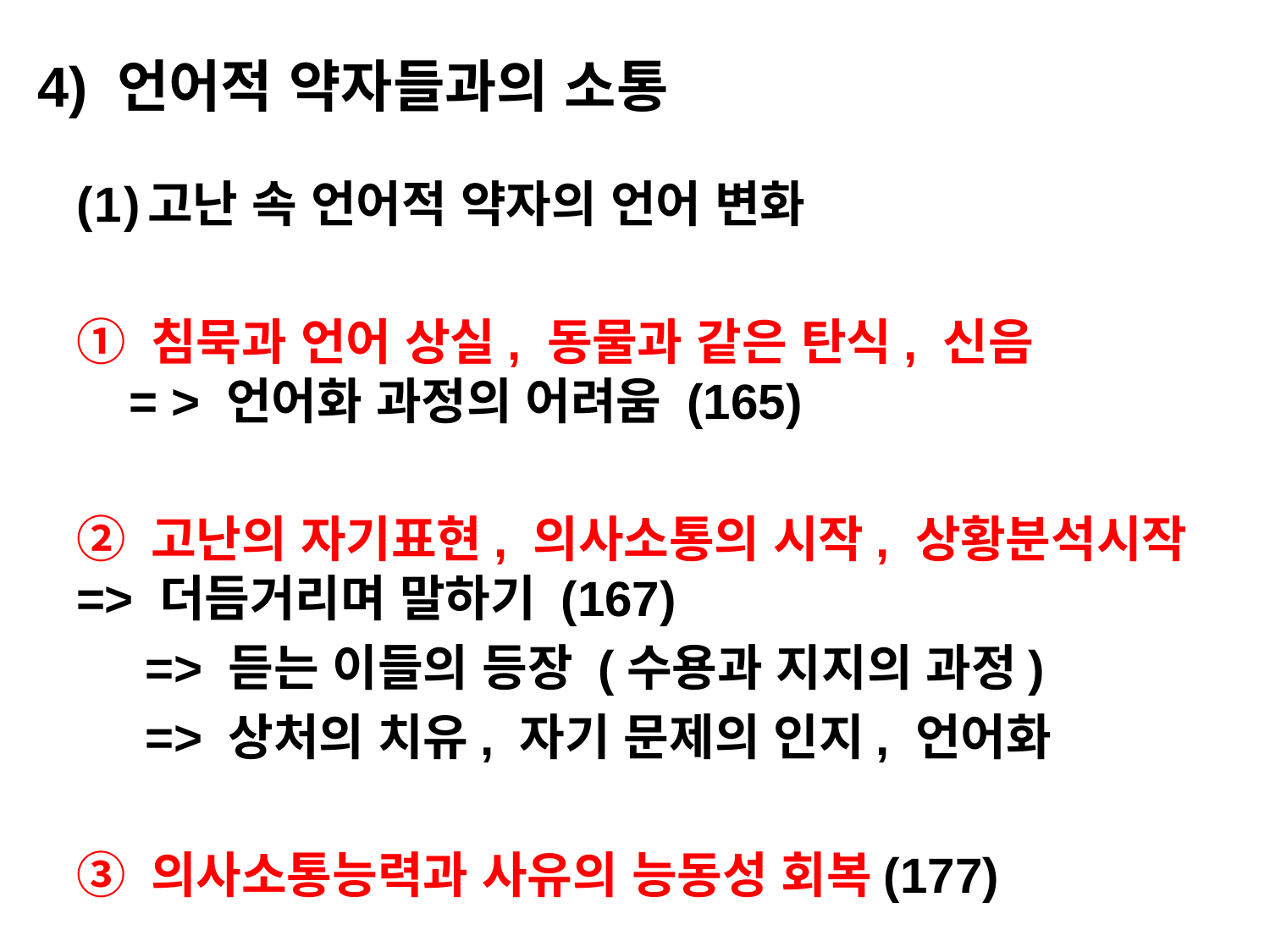

# 4) 언어적 약자들과의 소통
고난 속 언어적 약자의 언어 변화

① 침묵과 언어 상실, 동물과 같은 탄식, 신음
   = > 언어화 과정의 어려움 (165)

② 고난의 자기표현, 의사소통의 시작, 상황분석시작 => 더듬거리며 말하기 (167)
     => 듣는 이들의 등장 (수용과 지지의 과정)
     => 상처의 치유, 자기 문제의 인지, 언어화

③ 의사소통능력과 사유의 능동성 회복(177)